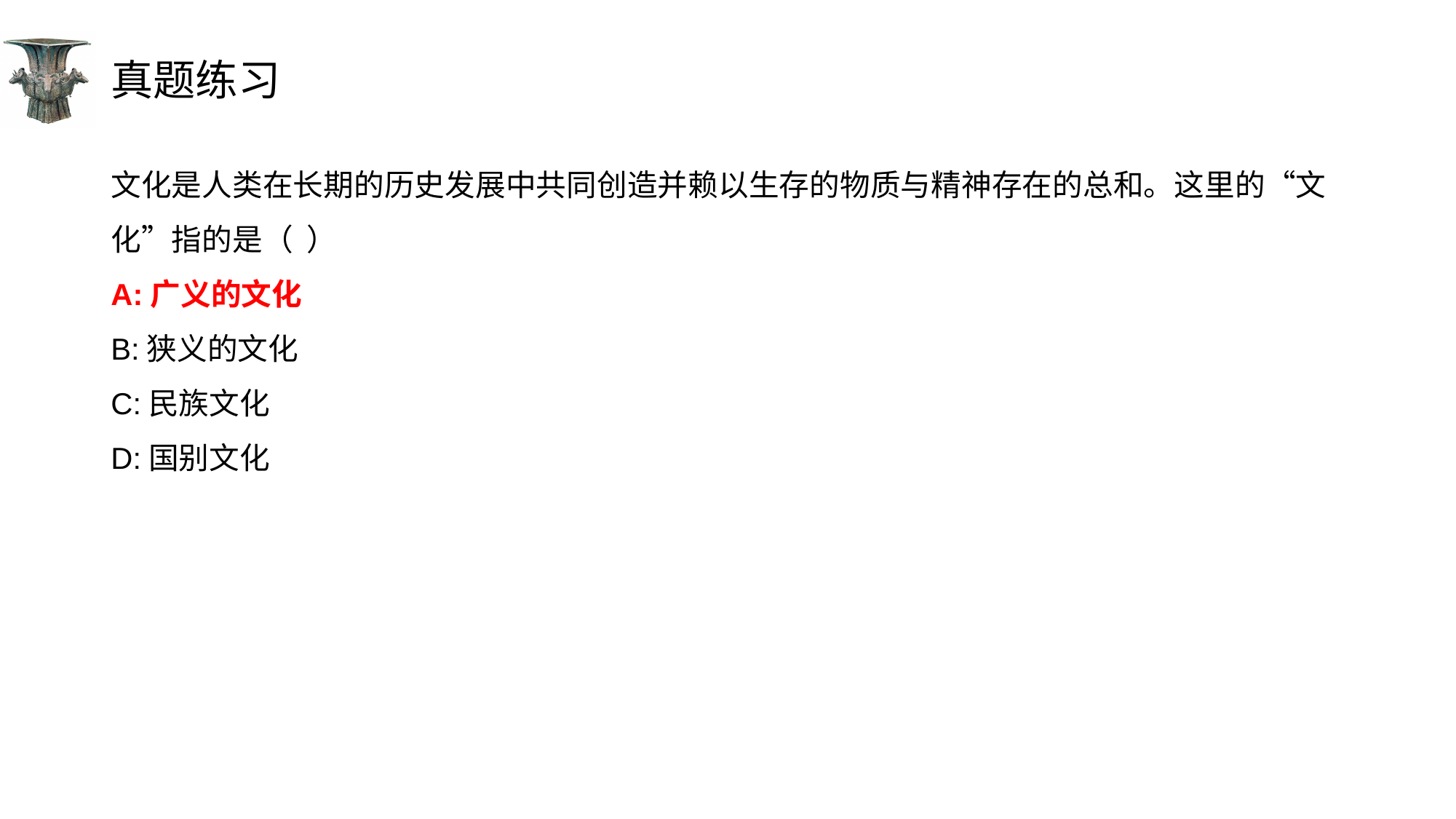

# 真题练习
文化是人类在长期的历史发展中共同创造并赖以生存的物质与精神存在的总和。这里的“文化”指的是（  ）
A:广义的文化
B:狭义的文化
C:民族文化
D:国别文化
32